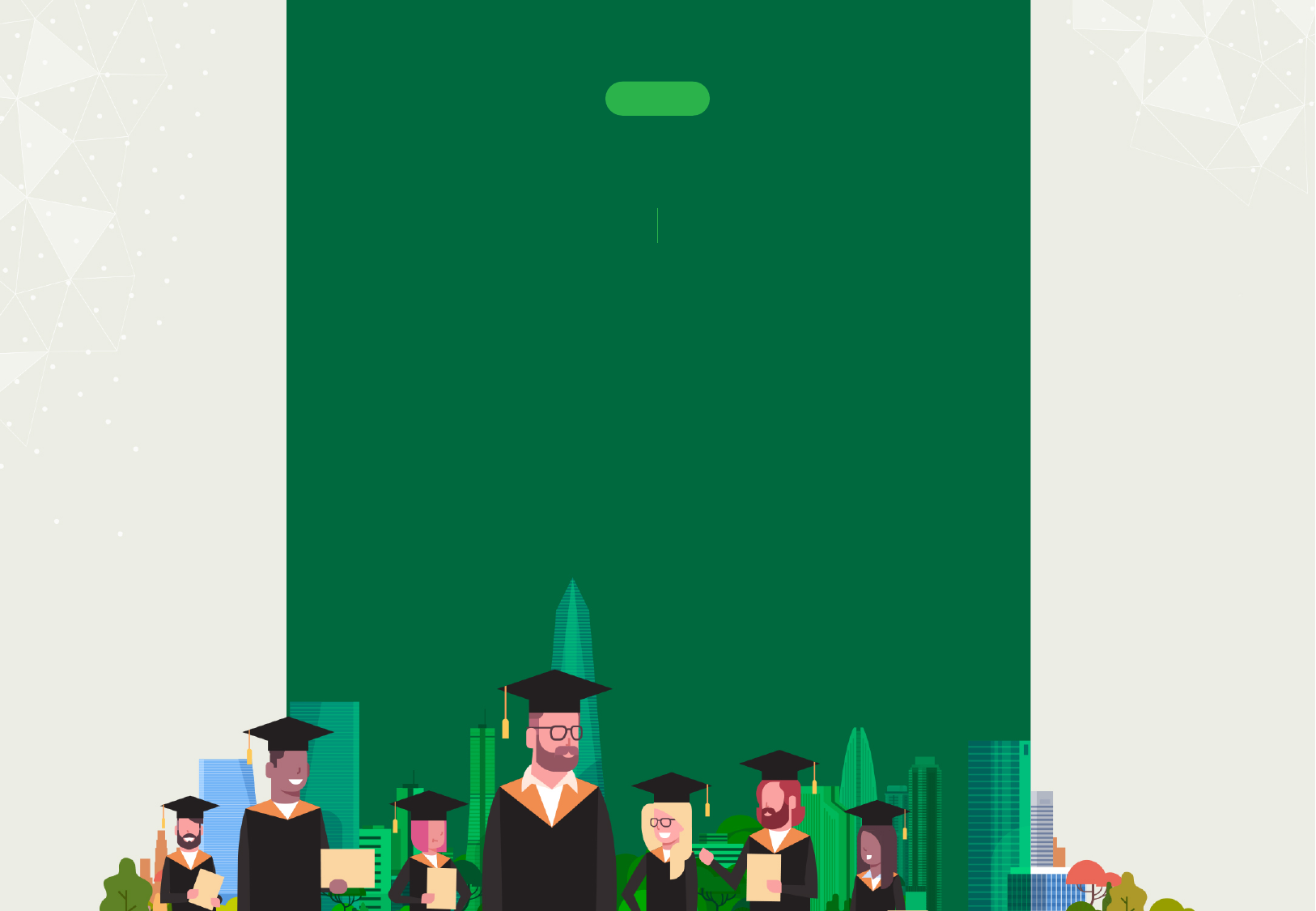

CHAPTER
IV. 기타  주요사항
1. 직원복지
        - 선택적 복지제도
        - 건강검진
        - 직무위탁·외국어 교육 지원
        - 독서크레딧
        - 교직원 휴양시설 이용, 동호회 지원
        - 업무용 택시·퀵서비스
2. Portal / VDI
3. KDIS Drive
4. 인권센터